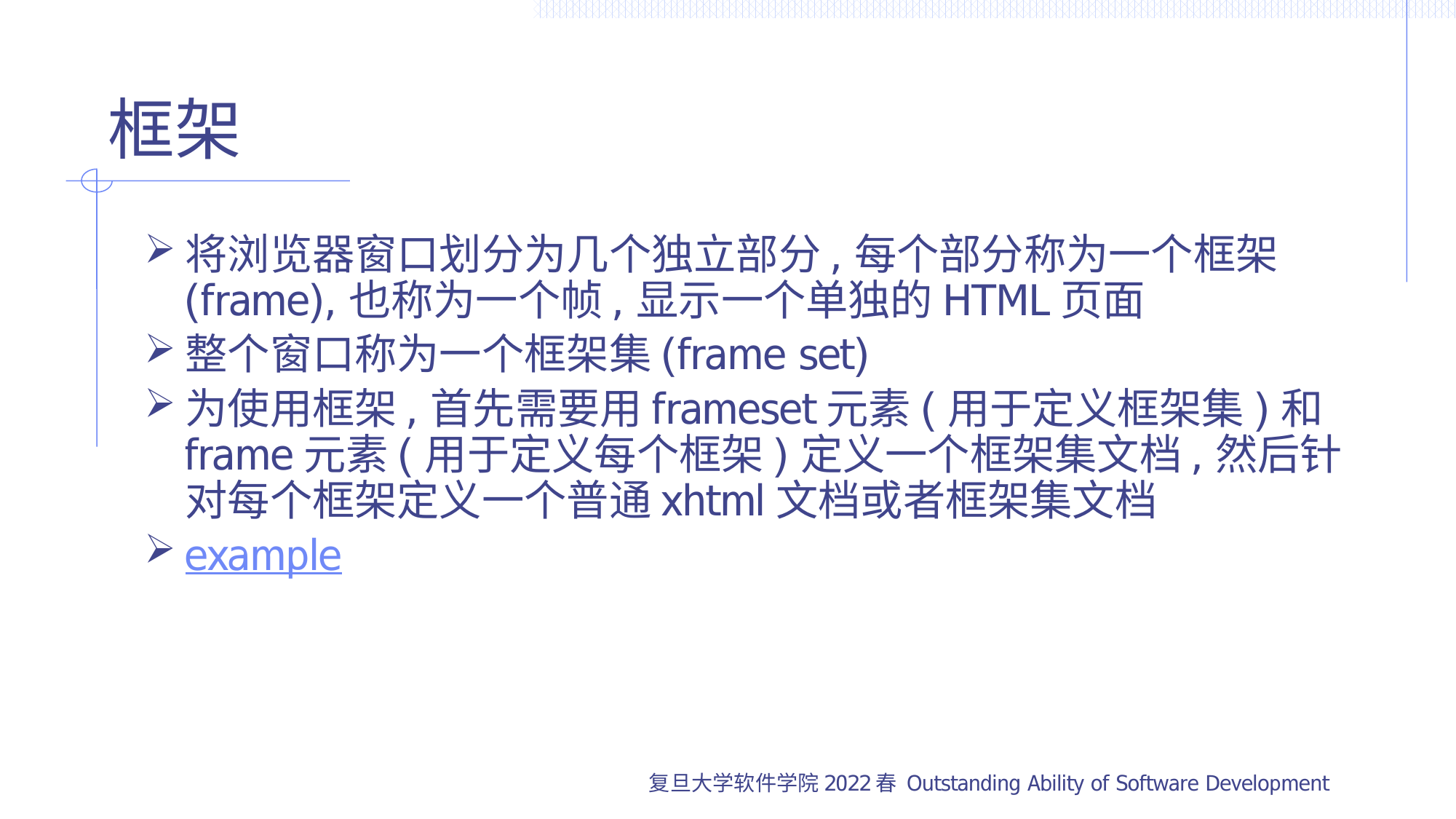

# 框架
将浏览器窗口划分为几个独立部分,每个部分称为一个框架(frame),也称为一个帧,显示一个单独的HTML页面
整个窗口称为一个框架集(frame set)
为使用框架,首先需要用frameset元素(用于定义框架集)和frame元素(用于定义每个框架)定义一个框架集文档,然后针对每个框架定义一个普通xhtml文档或者框架集文档
example